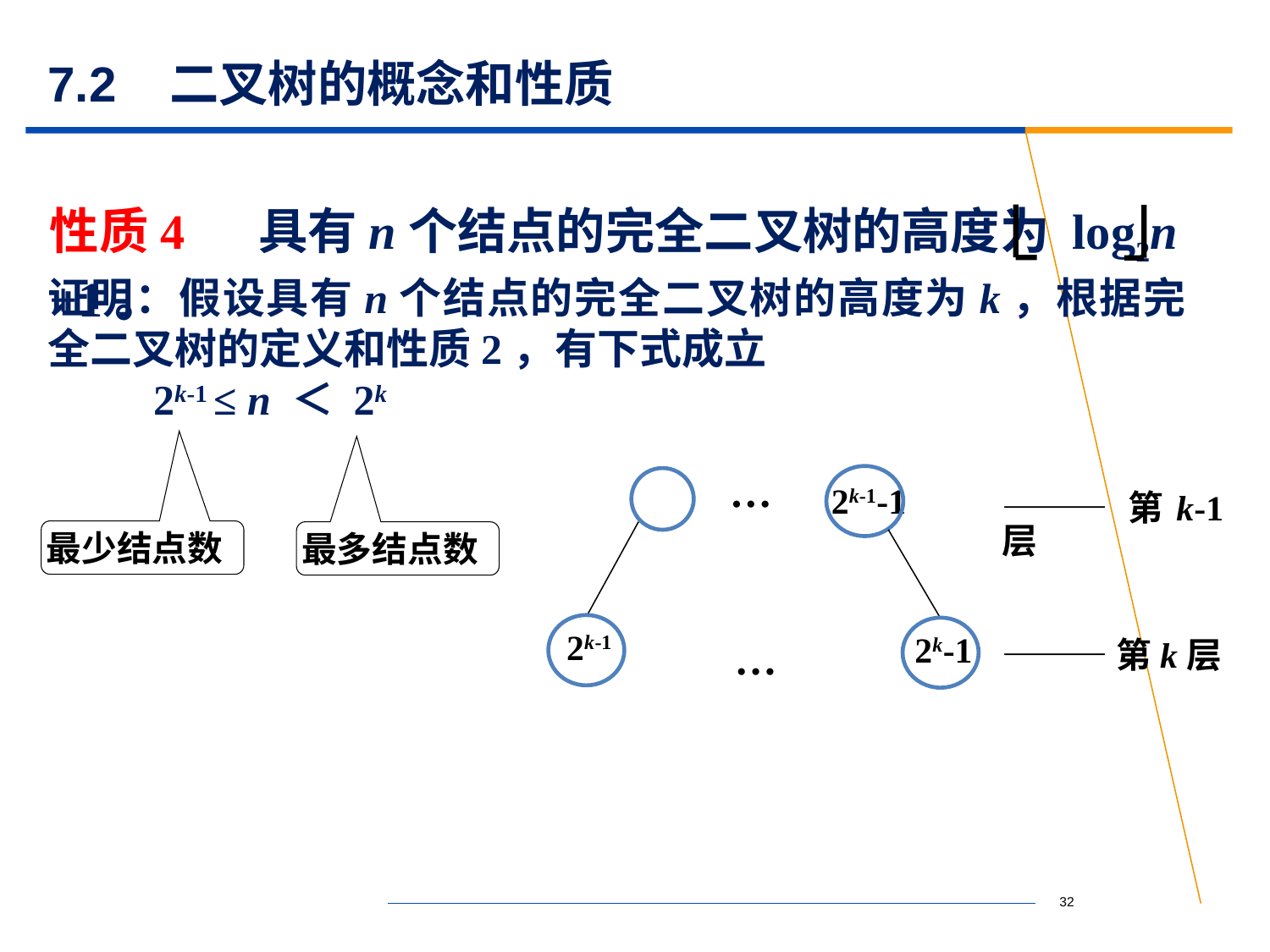

# 7.2   二叉树的概念和性质
性质4     具有n个结点的完全二叉树的高度为 log2n  +1。

证明：假设具有n个结点的完全二叉树的高度为k，根据完全二叉树的定义和性质2，有下式成立
          2k-1 ≤ n ＜ 2k

…

2k-1-1
———第k-1层

2k-1

2k-1

…
———第k层

最少结点数
最多结点数